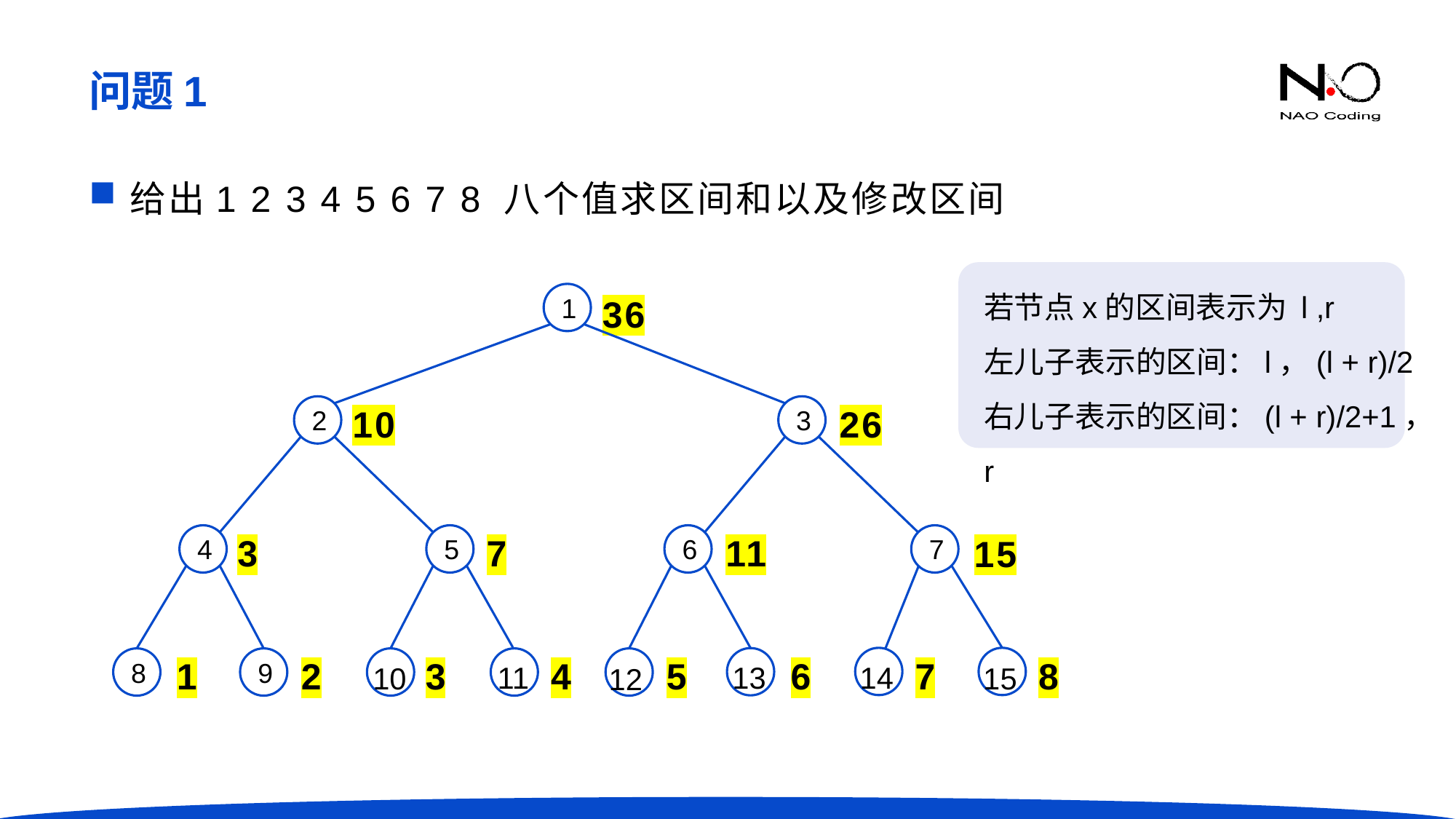

问题1
给出1 2 3 4 5 6 7 8 八个值求区间和以及修改区间

若节点x的区间表示为 l ,r
左儿子表示的区间：l，(l + r)/2
右儿子表示的区间：(l + r)/2+1，r
36
1
10
26
2
3
3
11
7
15
4
5
6
7
14
13
11
10
15
12
1
2
3
4
5
6
7
8

8
9